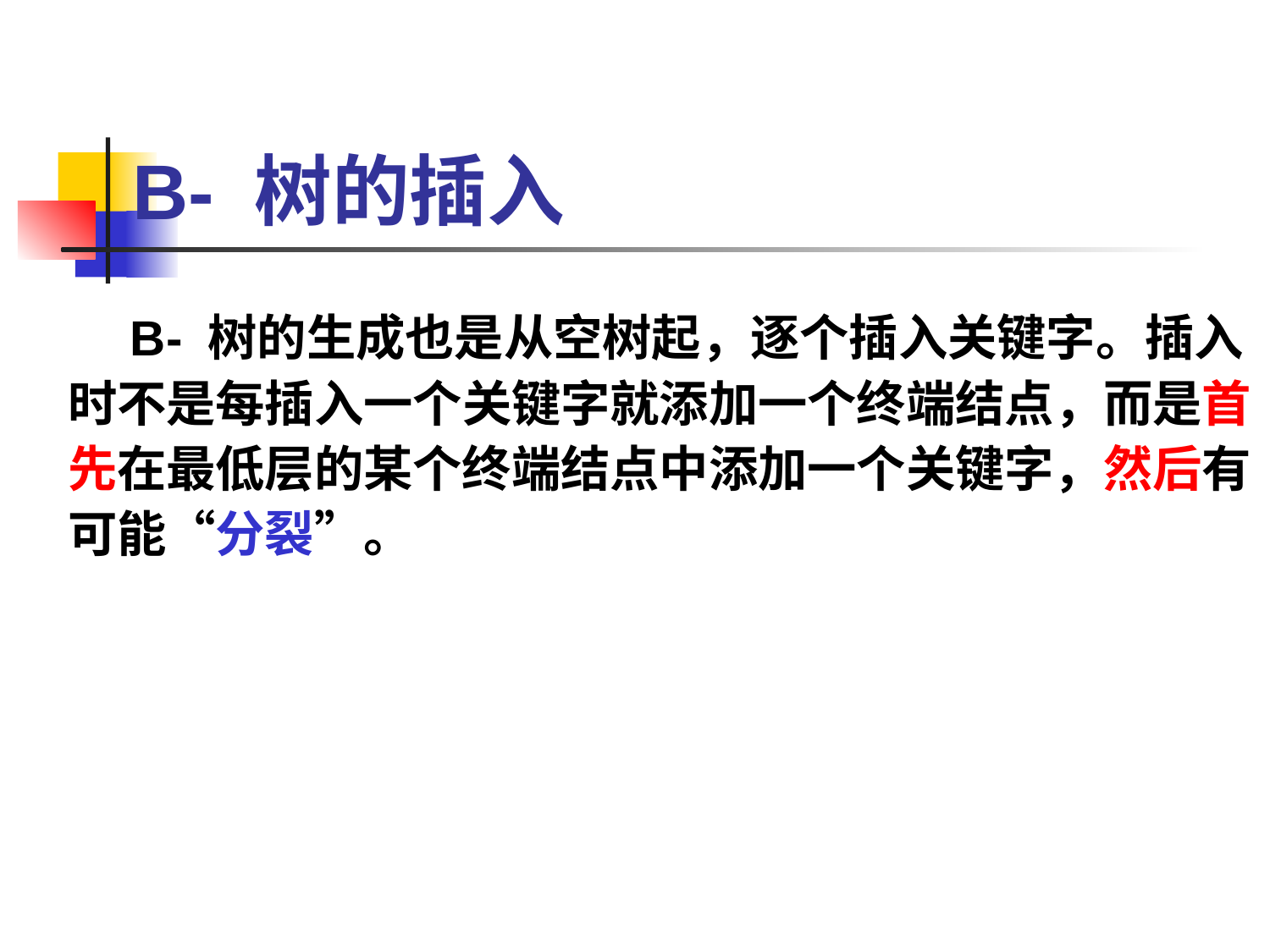

# B- 树的插入
    B- 树的生成也是从空树起，逐个插入关键字。插入时不是每插入一个关键字就添加一个终端结点，而是首先在最低层的某个终端结点中添加一个关键字，然后有可能“分裂”。

107